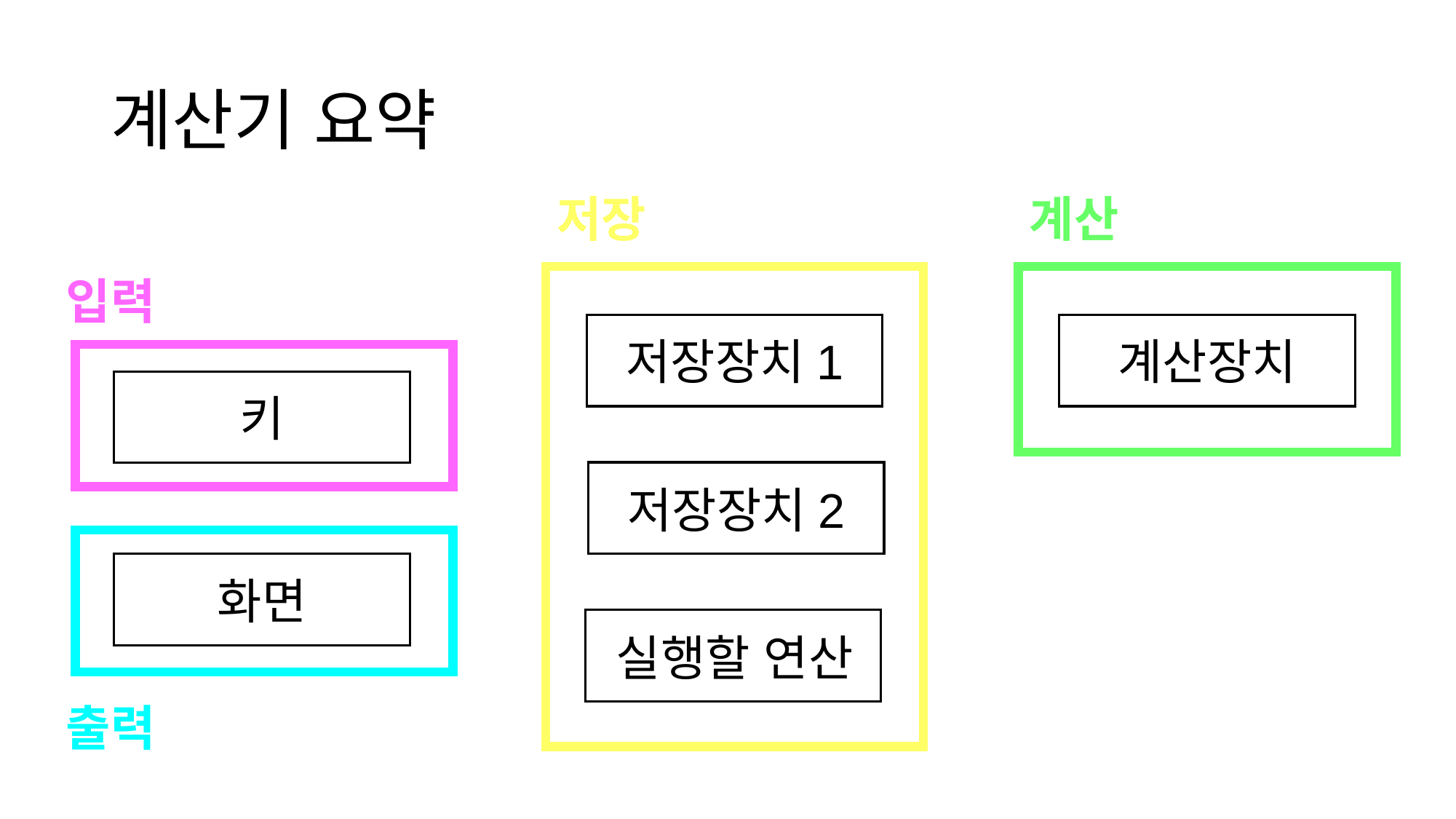

# 계산기 요약
저장
계산
입력

계산장치

저장장치1

키

저장장치2

화면

실행할 연산
출력